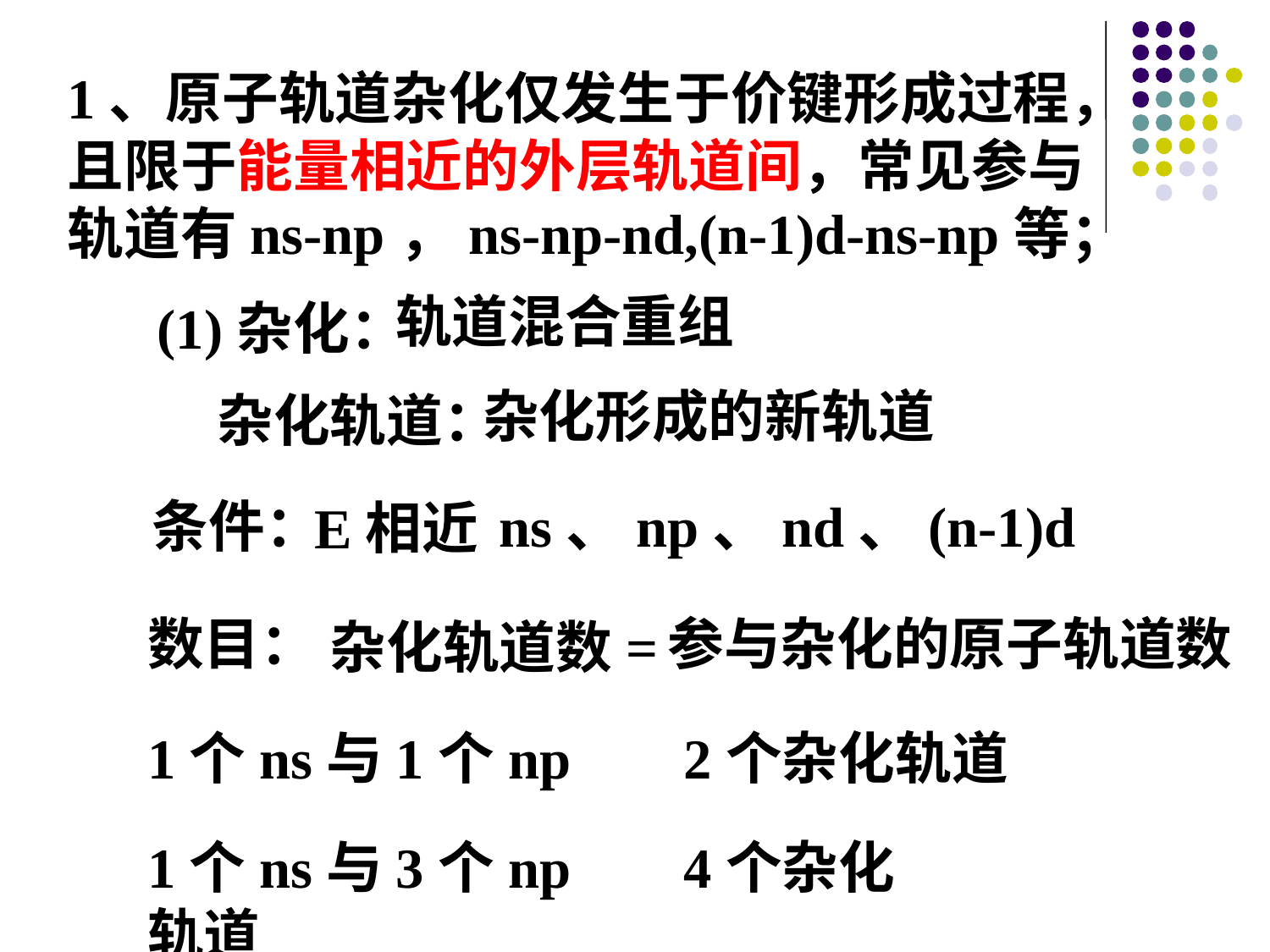

1、原子轨道杂化仅发生于价键形成过程，且限于能量相近的外层轨道间，常见参与轨道有ns-np，ns-np-nd,(n-1)d-ns-np等；
轨道混合重组
(1)杂化：
杂化形成的新轨道
杂化轨道：
条件：
ns、np、nd、(n-1)d
E相近
数目：
参与杂化的原子轨道数
杂化轨道数=
1个ns与1个np        2个杂化轨道
1个ns与3个np        4个杂化轨道